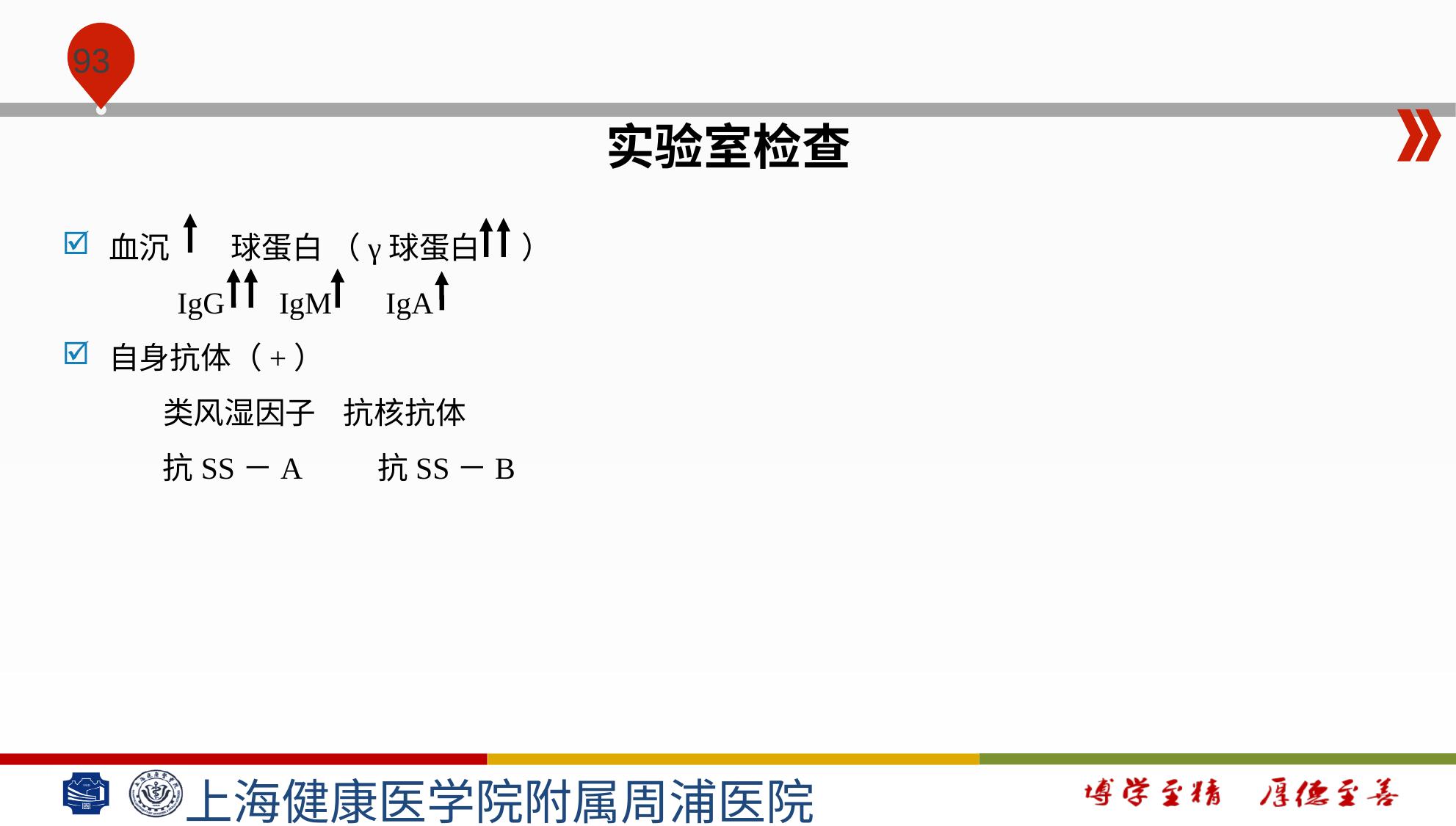

#

实验室检查
血沉         球蛋白 （γ球蛋白      ）
         IgG       IgM       IgA
自身抗体（+）
        类风湿因子    抗核抗体
        抗SS－A         抗SS－B